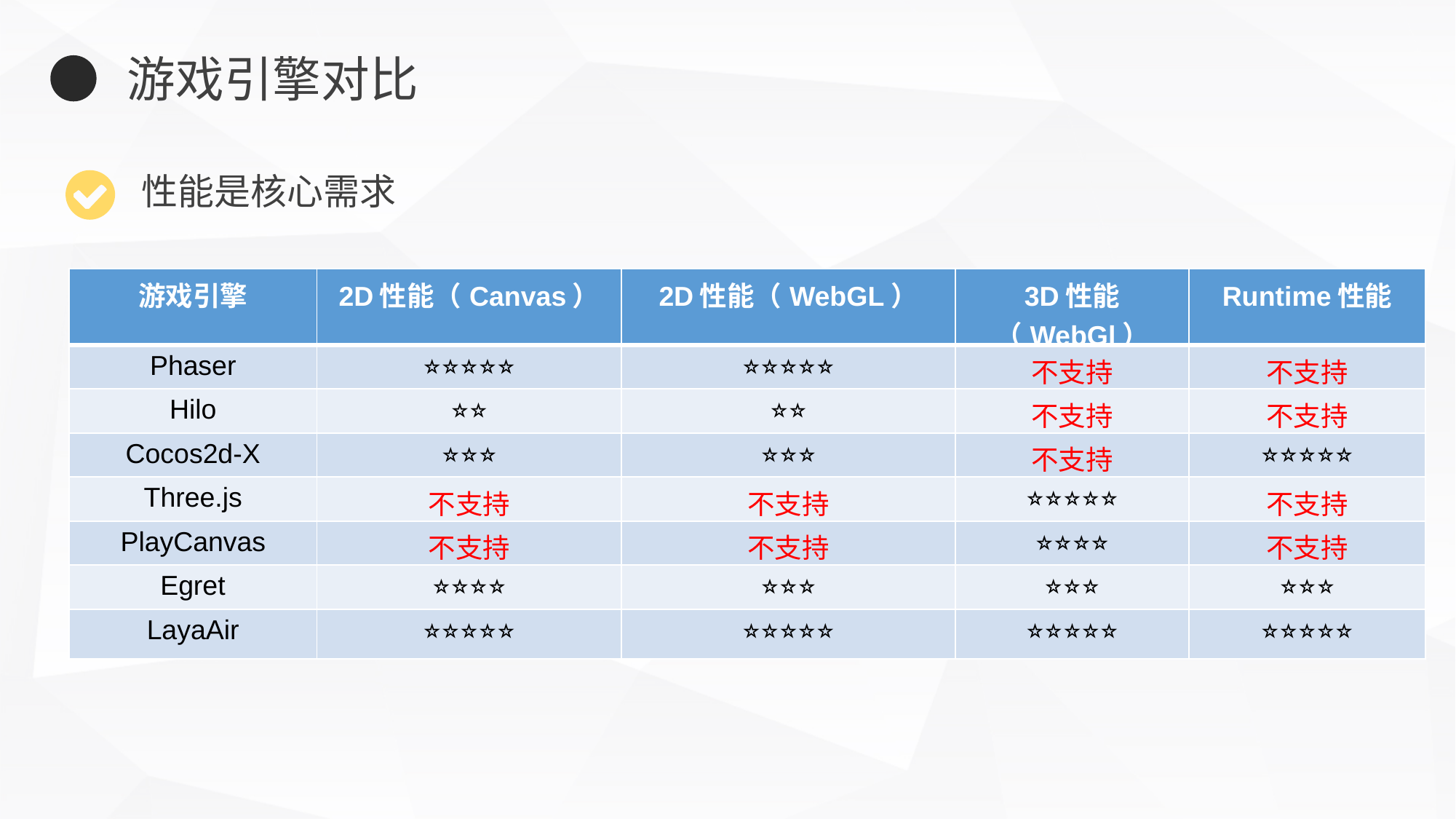

游戏引擎对比

性能是核心需求

| 游戏引擎 | 2D性能（Canvas） | 2D性能（WebGL） | 3D性能（WebGl） | Runtime性能 |
| --- | --- | --- | --- | --- |
| Phaser | ⭐️⭐️⭐️⭐️⭐️ | ⭐️⭐️⭐️⭐️⭐️ | 不支持 | 不支持 |
| Hilo | ⭐️⭐️ | ⭐️⭐️ | 不支持 | 不支持 |
| Cocos2d-X | ⭐️⭐️⭐️ | ⭐️⭐️⭐️ | 不支持 | ⭐️⭐️⭐️⭐️⭐️ |
| Three.js | 不支持 | 不支持 | ⭐️⭐️⭐️⭐️⭐️ | 不支持 |
| PlayCanvas | 不支持 | 不支持 | ⭐️⭐️⭐️⭐️ | 不支持 |
| Egret | ⭐️⭐️⭐️⭐️ | ⭐️⭐️⭐️ | ⭐️⭐️⭐️ | ⭐️⭐️⭐️ |
| LayaAir | ⭐️⭐️⭐️⭐️⭐️ | ⭐️⭐️⭐️⭐️⭐️ | ⭐️⭐️⭐️⭐️⭐️ | ⭐️⭐️⭐️⭐️⭐️ |